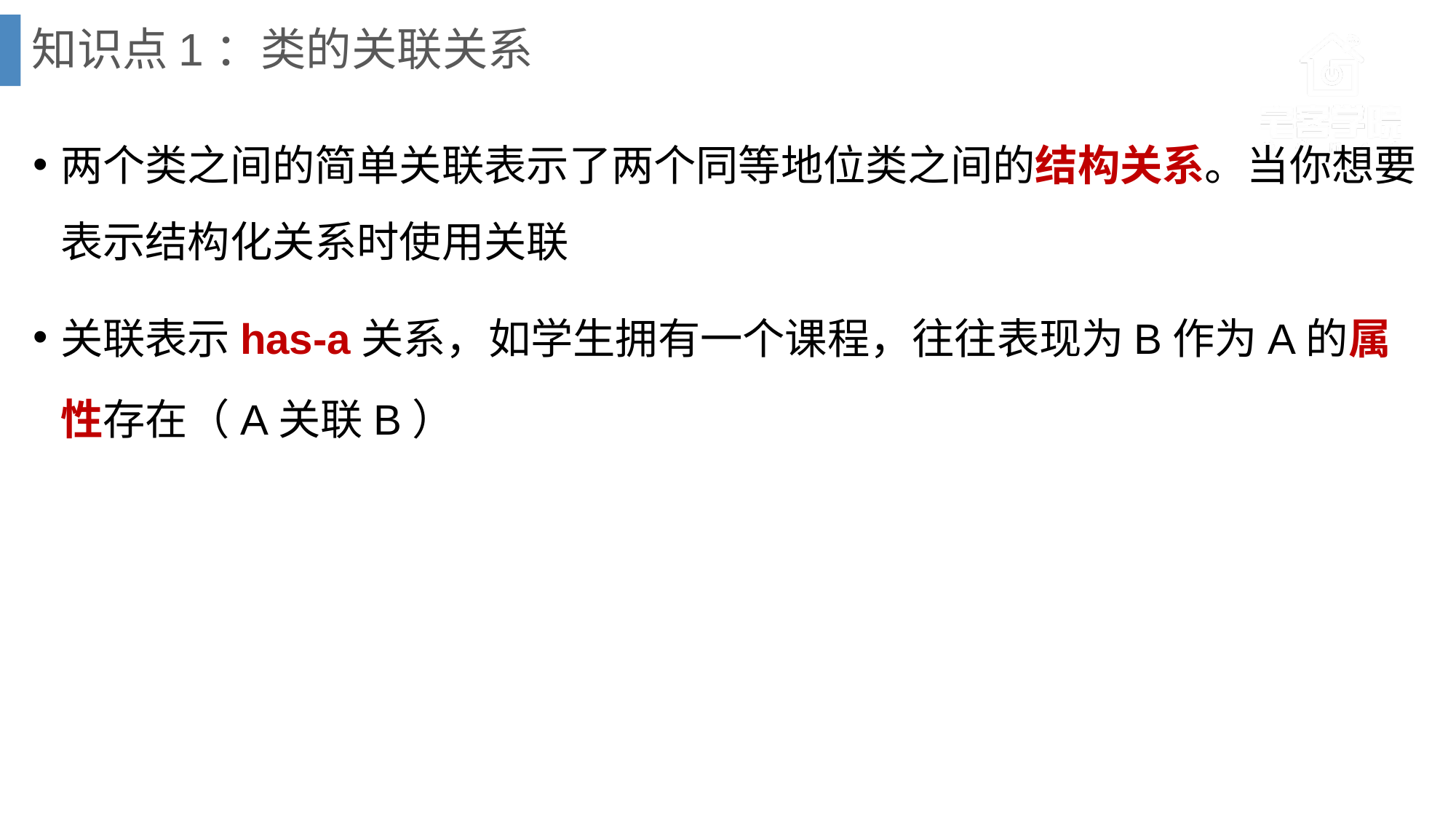

# 知识点1：类的关联关系
两个类之间的简单关联表示了两个同等地位类之间的结构关系。当你想要表示结构化关系时使用关联
关联表示has-a关系，如学生拥有一个课程，往往表现为B作为A的属性存在（A关联B）